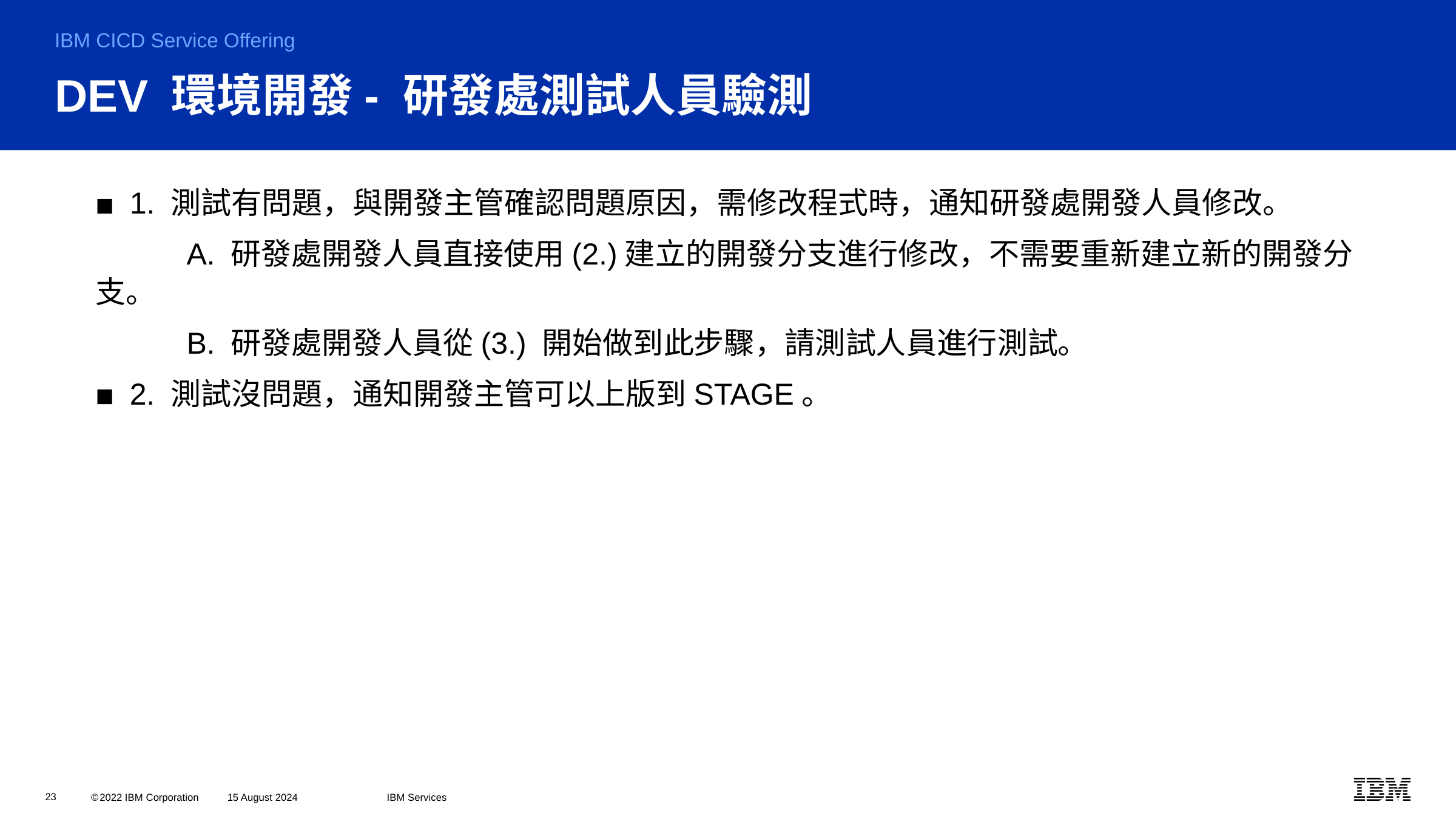

IBM CICD Service Offering
# DEV 環境開發- 研發處測試人員驗測
1. 測試有問題，與開發主管確認問題原因，需修改程式時，通知研發處開發人員修改。
	A. 研發處開發人員直接使用(2.)建立的開發分支進行修改，不需要重新建立新的開發分支。
	B. 研發處開發人員從(3.) 開始做到此步驟，請測試人員進行測試。
2. 測試沒問題，通知開發主管可以上版到STAGE。